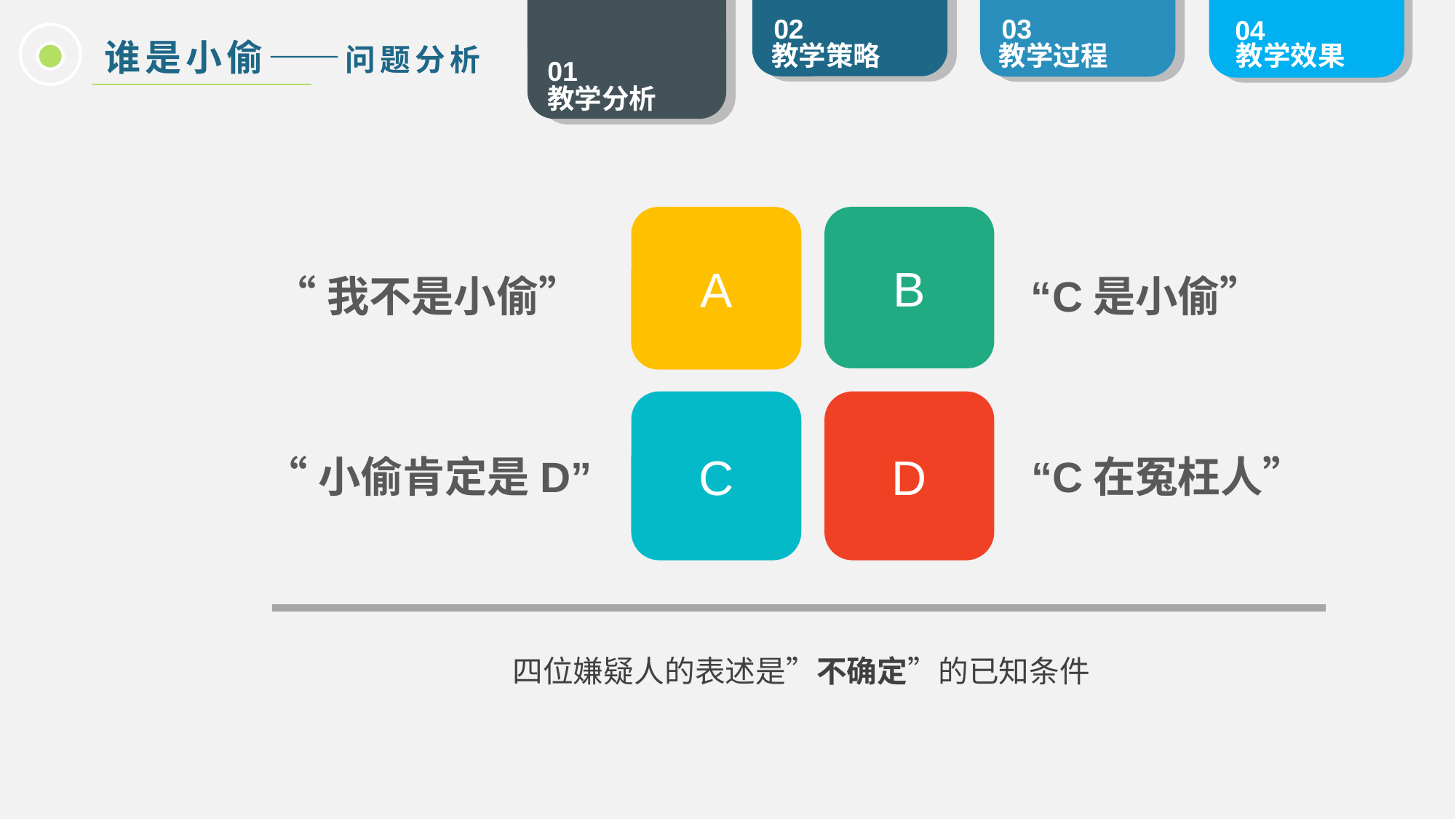

谁是小偷——问题分析
A
B
“我不是小偷”
“C是小偷”
C
D
“小偷肯定是D”
“C在冤枉人”
四位嫌疑人的表述是”不确定”的已知条件